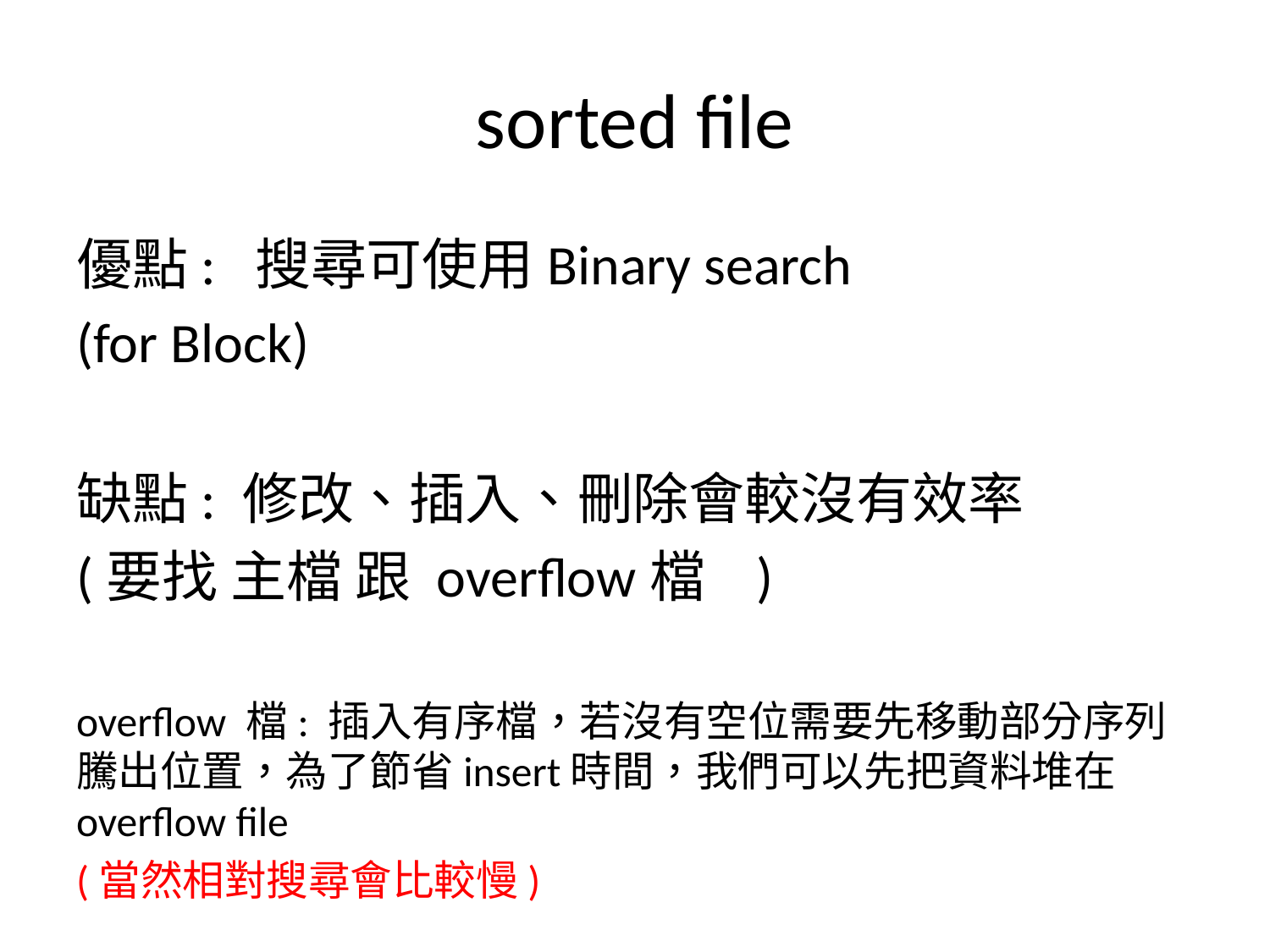

# sorted file
優點:  搜尋可使用Binary search
(for Block)

缺點: 修改、插入、刪除會較沒有效率
(要找 主檔 跟 overflow檔   )

overflow 檔: 插入有序檔，若沒有空位需要先移動部分序列騰出位置，為了節省insert時間，我們可以先把資料堆在overflow file
(當然相對搜尋會比較慢)